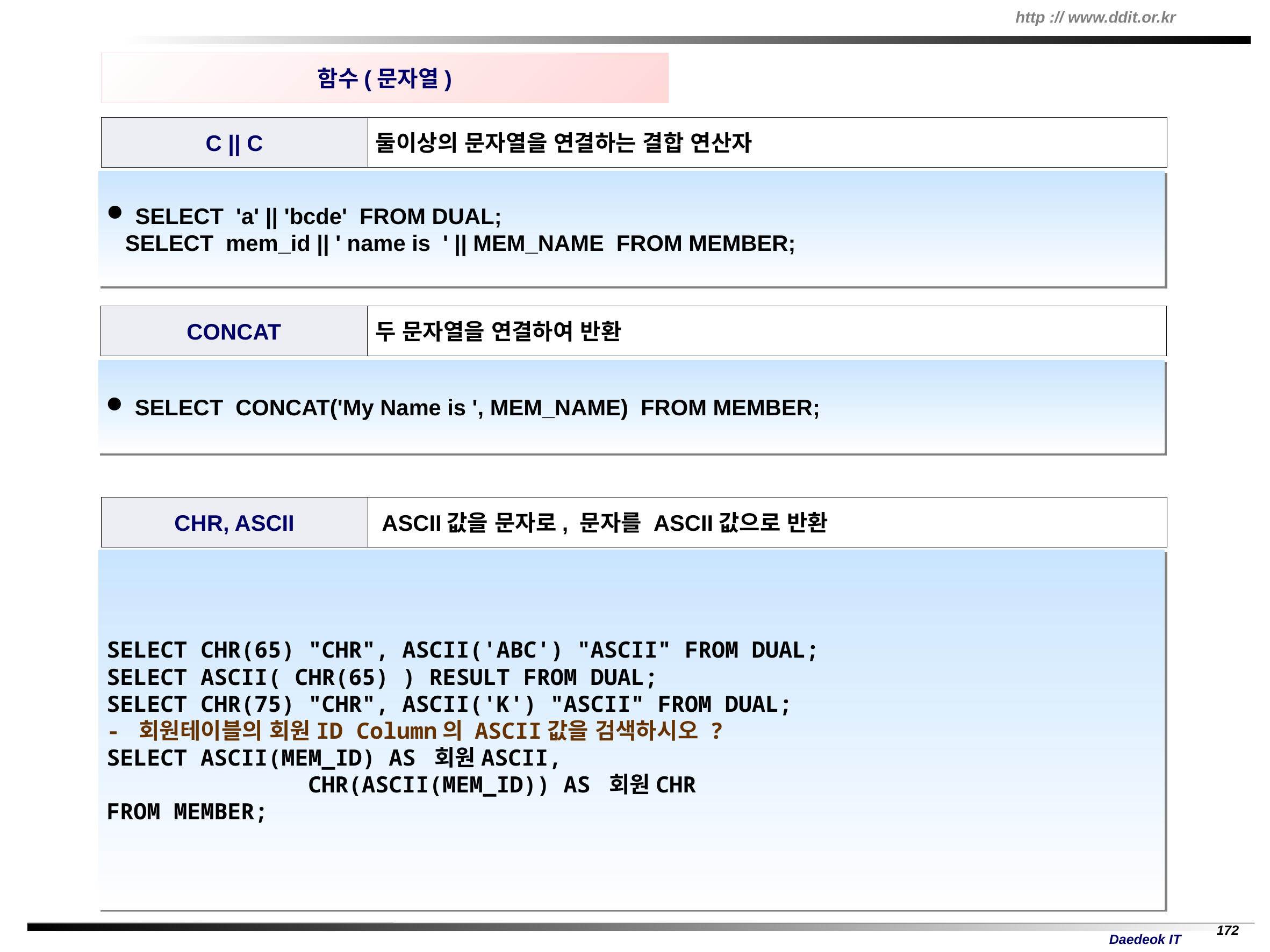

함수(문자열)
C || C
둘이상의 문자열을 연결하는 결합 연산자
 SELECT  'a' || 'bcde'  FROM DUAL;
   SELECT  mem_id || ' name is  ' || MEM_NAME  FROM MEMBER;
CONCAT
두 문자열을 연결하여 반환
 SELECT  CONCAT('My Name is ', MEM_NAME)  FROM MEMBER;
CHR, ASCII
 ASCII값을 문자로, 문자를 ASCII값으로 반환
SELECT CHR(65) "CHR", ASCII('ABC') "ASCII" FROM DUAL;
SELECT ASCII( CHR(65) ) RESULT FROM DUAL;
SELECT CHR(75) "CHR", ASCII('K') "ASCII" FROM DUAL;
- 회원테이블의 회원ID Column의 ASCII값을 검색하시오 ?
SELECT ASCII(MEM_ID) AS 회원ASCII,
               CHR(ASCII(MEM_ID)) AS 회원CHR
FROM MEMBER;